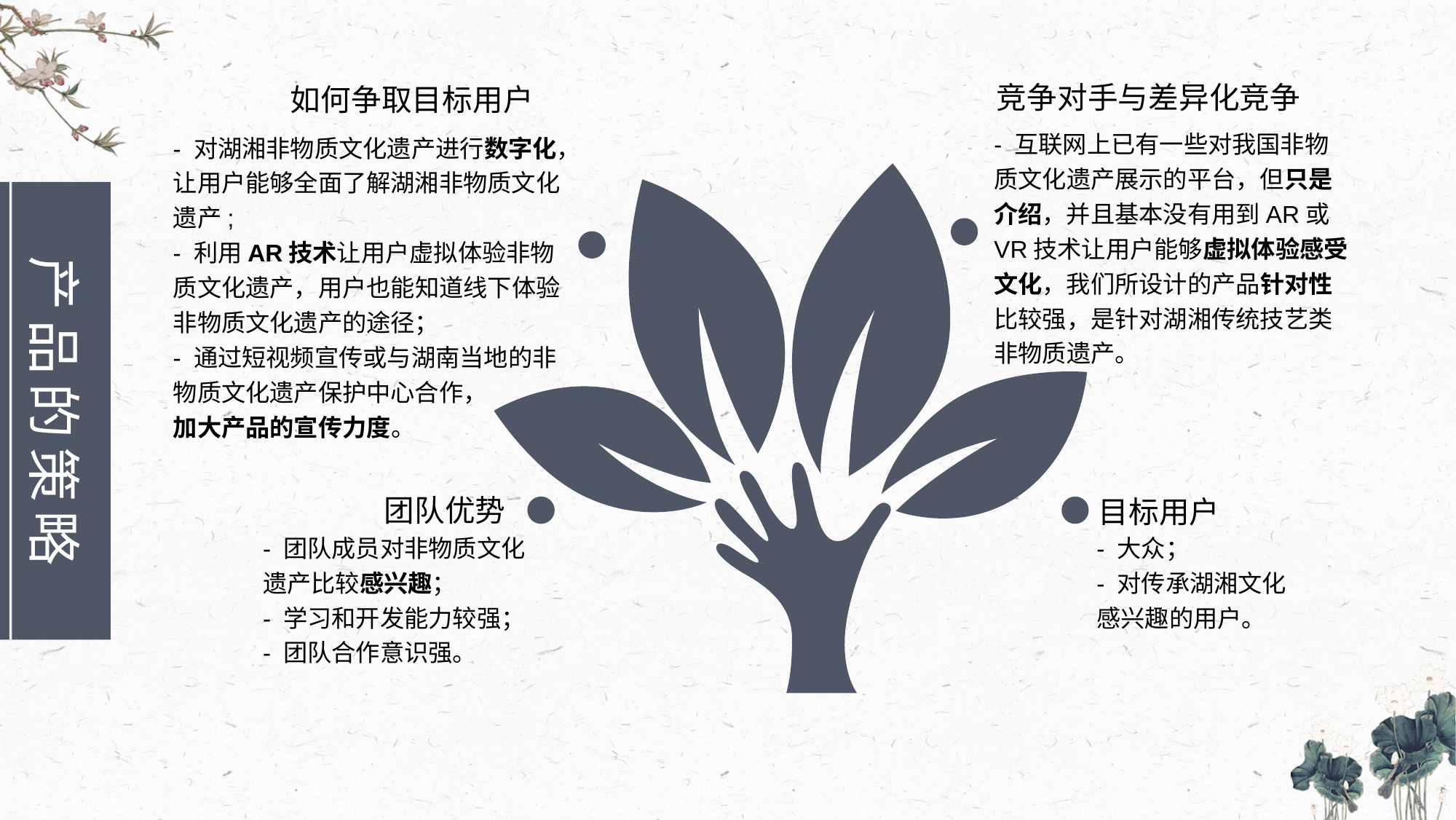

如何争取目标用户
竞争对手与差异化竞争
- 互联网上已有一些对我国非物质文化遗产展示的平台，但只是介绍，并且基本没有用到AR或VR技术让用户能够虚拟体验感受文化，我们所设计的产品针对性比较强，是针对湖湘传统技艺类非物质遗产。
- 对湖湘非物质文化遗产进行数字化，让用户能够全面了解湖湘非物质文化遗产;
- 利用AR技术让用户虚拟体验非物质文化遗产，用户也能知道线下体验非物质文化遗产的途径；
- 通过短视频宣传或与湖南当地的非物质文化遗产保护中心合作，
加大产品的宣传力度。

产品的策略

团队优势
目标用户

- 团队成员对非物质文化遗产比较感兴趣；
- 学习和开发能力较强；
- 团队合作意识强。
- 大众；
- 对传承湖湘文化感兴趣的用户。